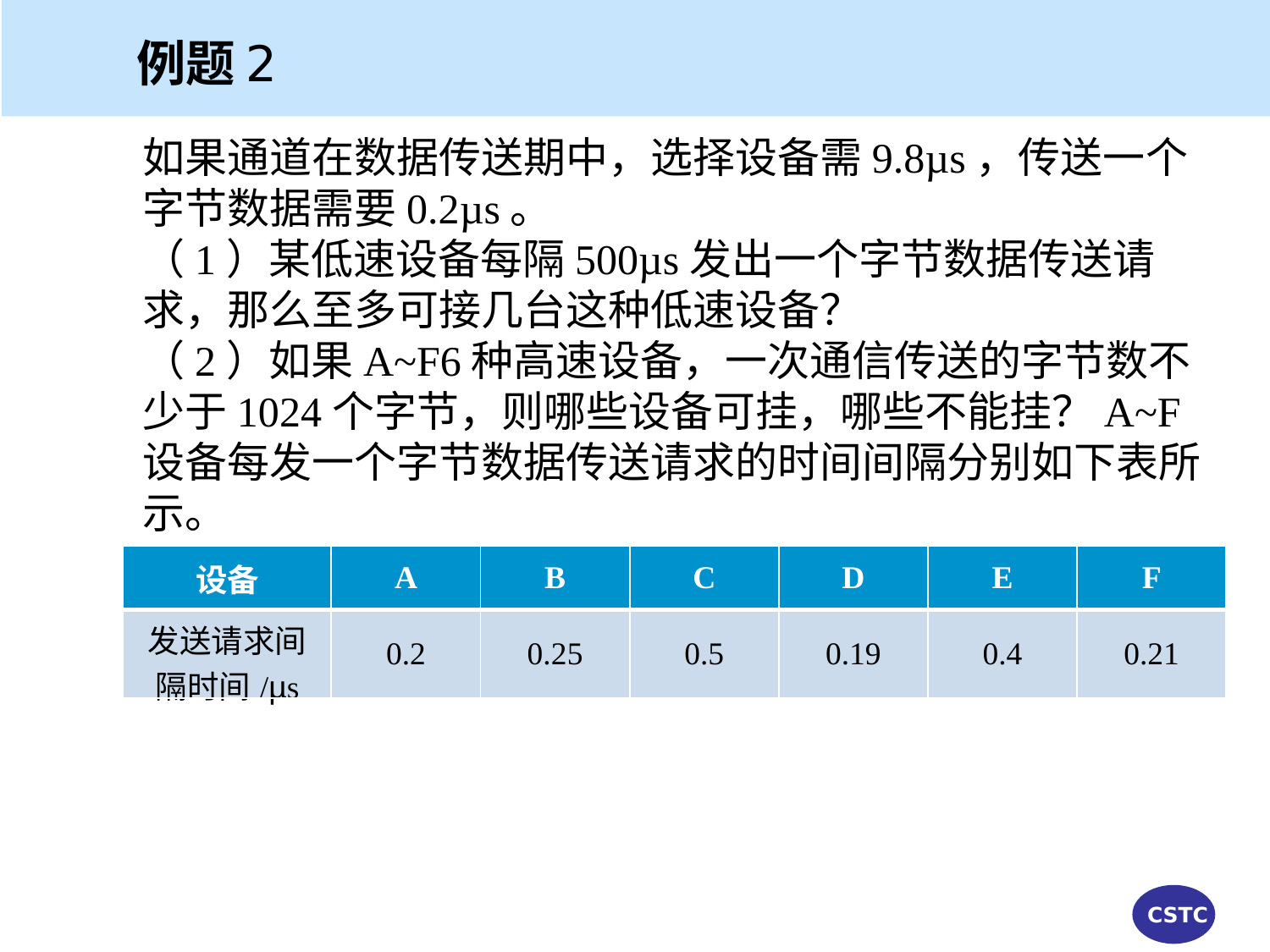

例题2
如果通道在数据传送期中，选择设备需9.8µs，传送一个字节数据需要0.2µs。
（1）某低速设备每隔500µs发出一个字节数据传送请求，那么至多可接几台这种低速设备？
（2）如果A~F6种高速设备，一次通信传送的字节数不少于1024个字节，则哪些设备可挂，哪些不能挂？A~F设备每发一个字节数据传送请求的时间间隔分别如下表所示。
| 设备 | A | B | C | D | E | F |
| --- | --- | --- | --- | --- | --- | --- |
| 发送请求间隔时间/µs | 0.2 | 0.25 | 0.5 | 0.19 | 0.4 | 0.21 |